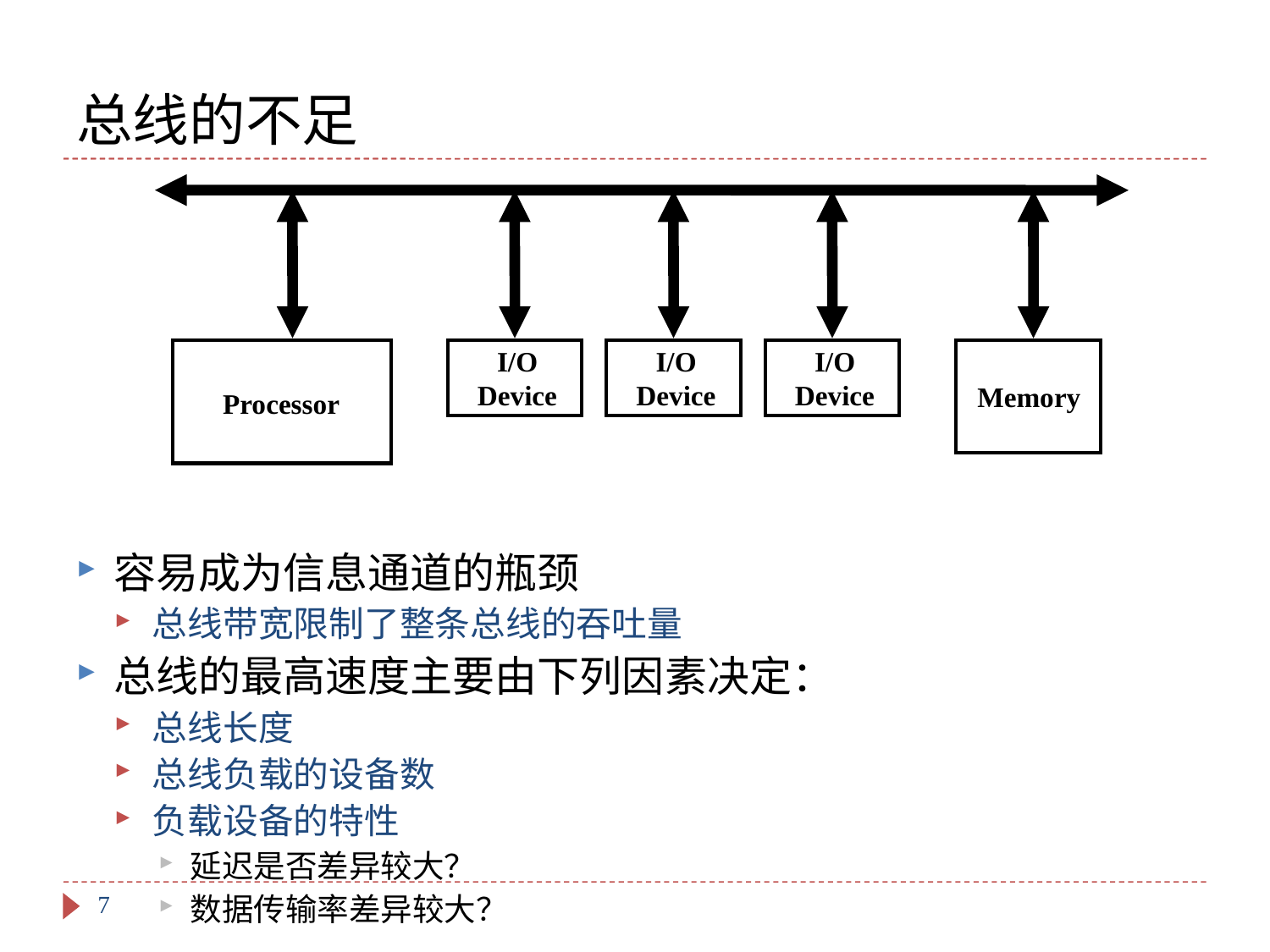

# 总线的不足

I/O Device
I/O Device
I/O Device

Processor

Memory
容易成为信息通道的瓶颈
总线带宽限制了整条总线的吞吐量
总线的最高速度主要由下列因素决定：
总线长度
总线负载的设备数
负载设备的特性
延迟是否差异较大？
数据传输率差异较大？

7